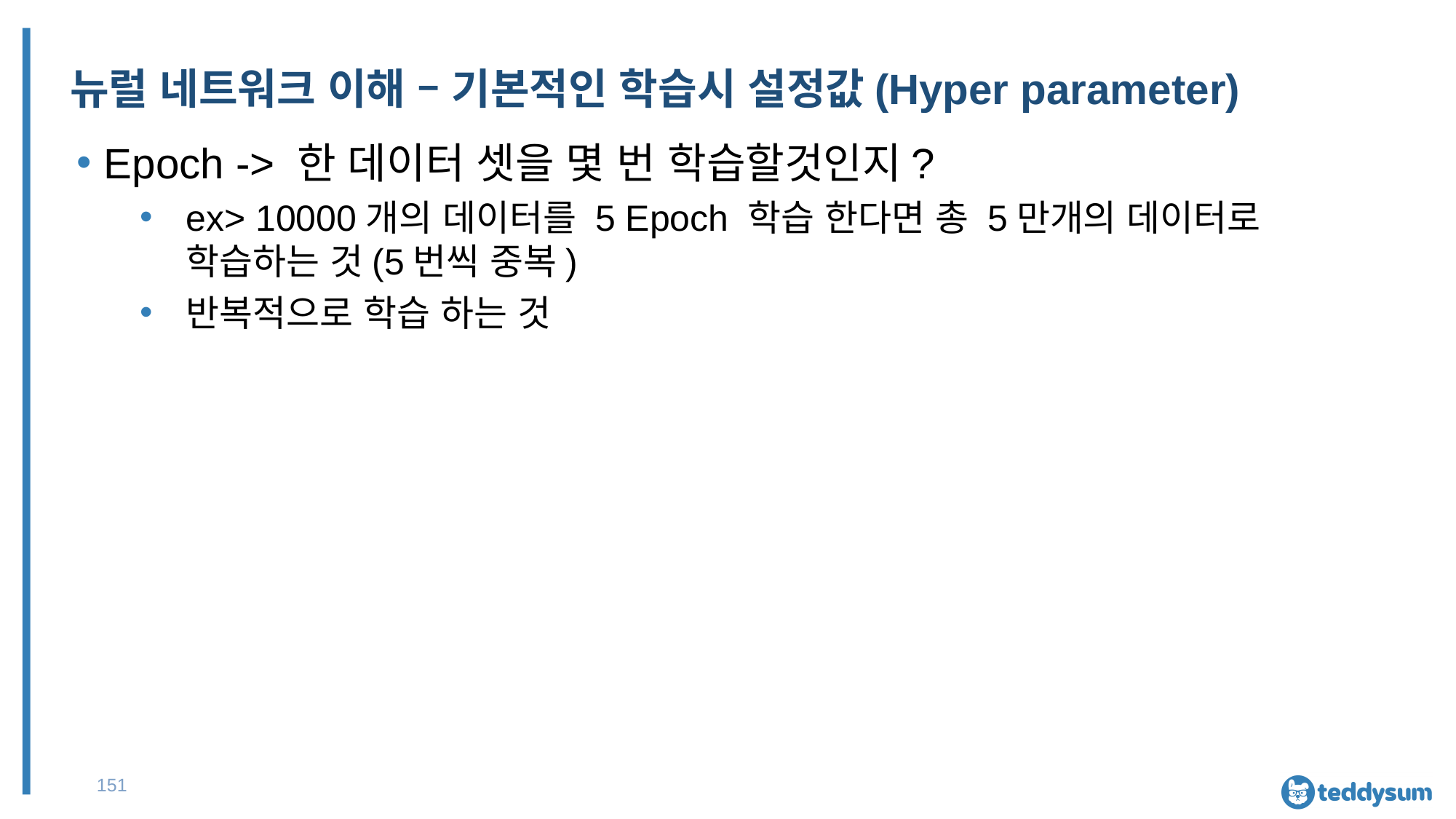

# 뉴럴 네트워크 이해 – 기본적인 학습시 설정값(Hyper parameter)
Epoch -> 한 데이터 셋을 몇 번 학습할것인지?
ex> 10000개의 데이터를 5 Epoch 학습 한다면 총 5만개의 데이터로 학습하는 것(5번씩 중복)
반복적으로 학습 하는 것
151